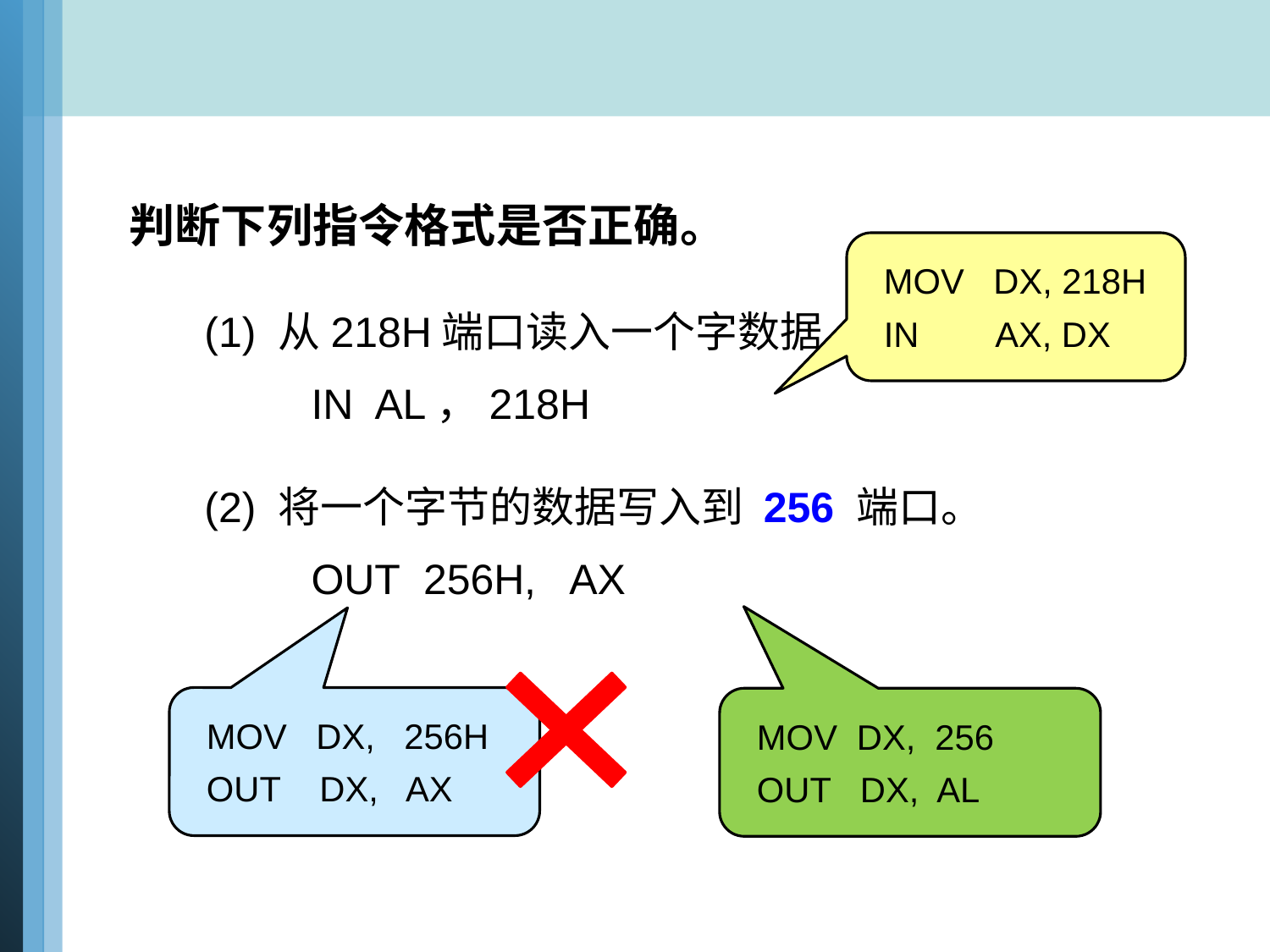

判断下列指令格式是否正确。
 (1) 从218H端口读入一个字数据。
          IN  AL，218H
 (2) 将一个字节的数据写入到 256 端口。
          OUT  256H,   AX

MOV   DX, 218H
IN        AX, DX

MOV   DX,   256H
OUT    DX,   AX
MOV  DX,  256
OUT   DX,  AL
40